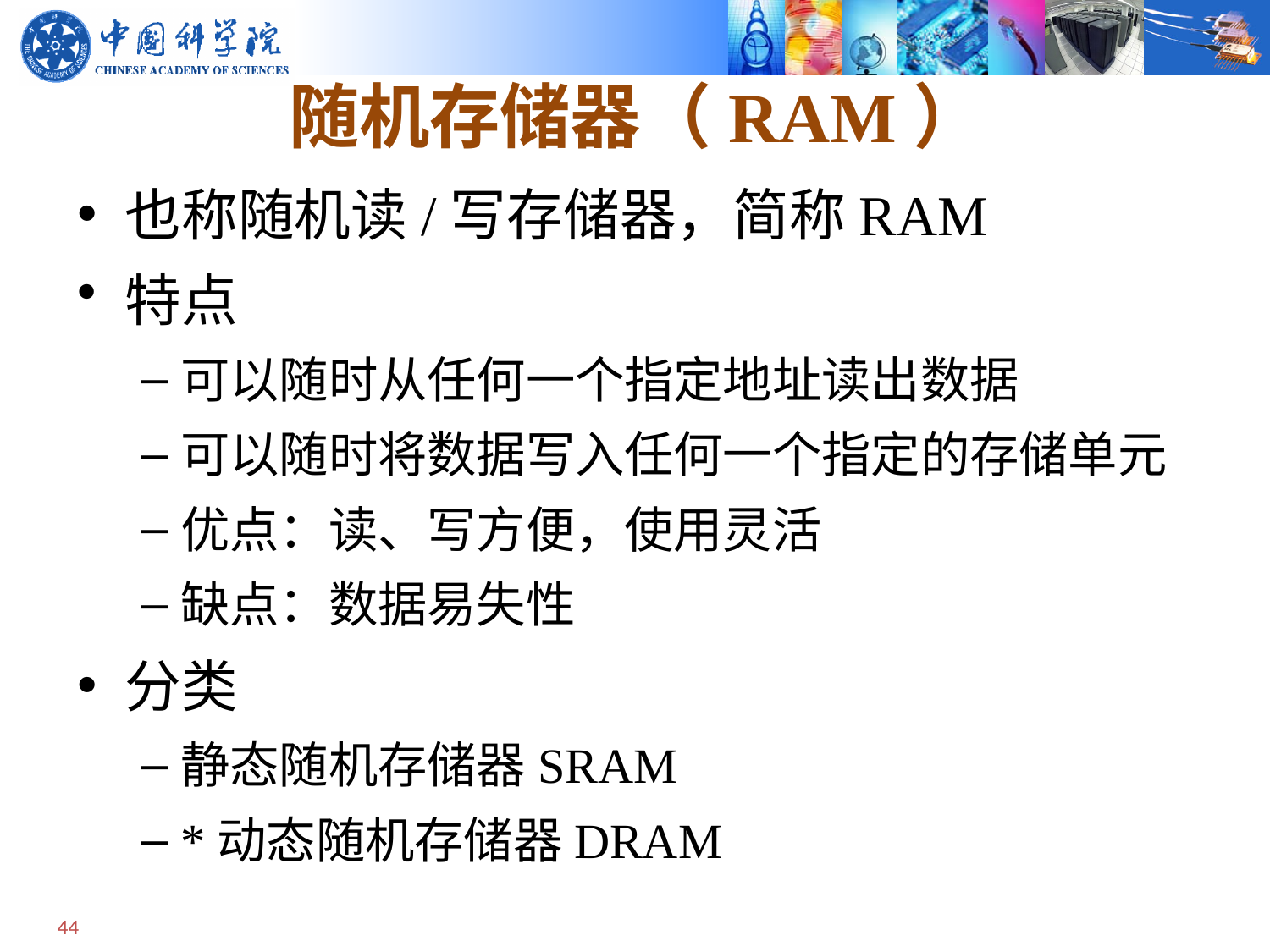

# 随机存储器（RAM）
也称随机读/写存储器，简称RAM
特点
可以随时从任何一个指定地址读出数据
可以随时将数据写入任何一个指定的存储单元
优点：读、写方便，使用灵活
缺点：数据易失性
分类
静态随机存储器SRAM
*动态随机存储器DRAM